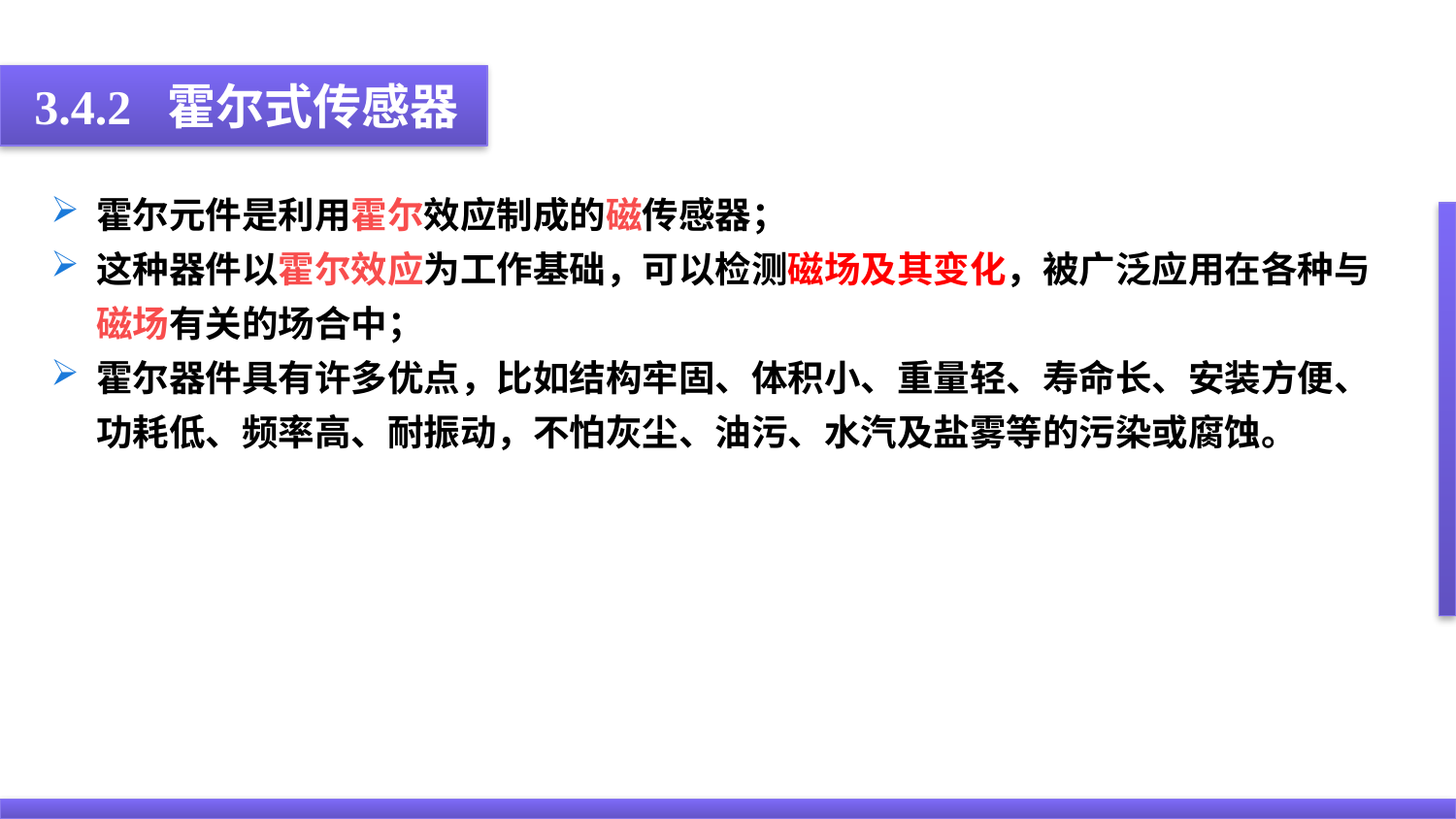

3.4.2  霍尔式传感器

霍尔元件是利用霍尔效应制成的磁传感器；
这种器件以霍尔效应为工作基础，可以检测磁场及其变化，被广泛应用在各种与磁场有关的场合中；
霍尔器件具有许多优点，比如结构牢固、体积小、重量轻、寿命长、安装方便、功耗低、频率高、耐振动，不怕灰尘、油污、水汽及盐雾等的污染或腐蚀。